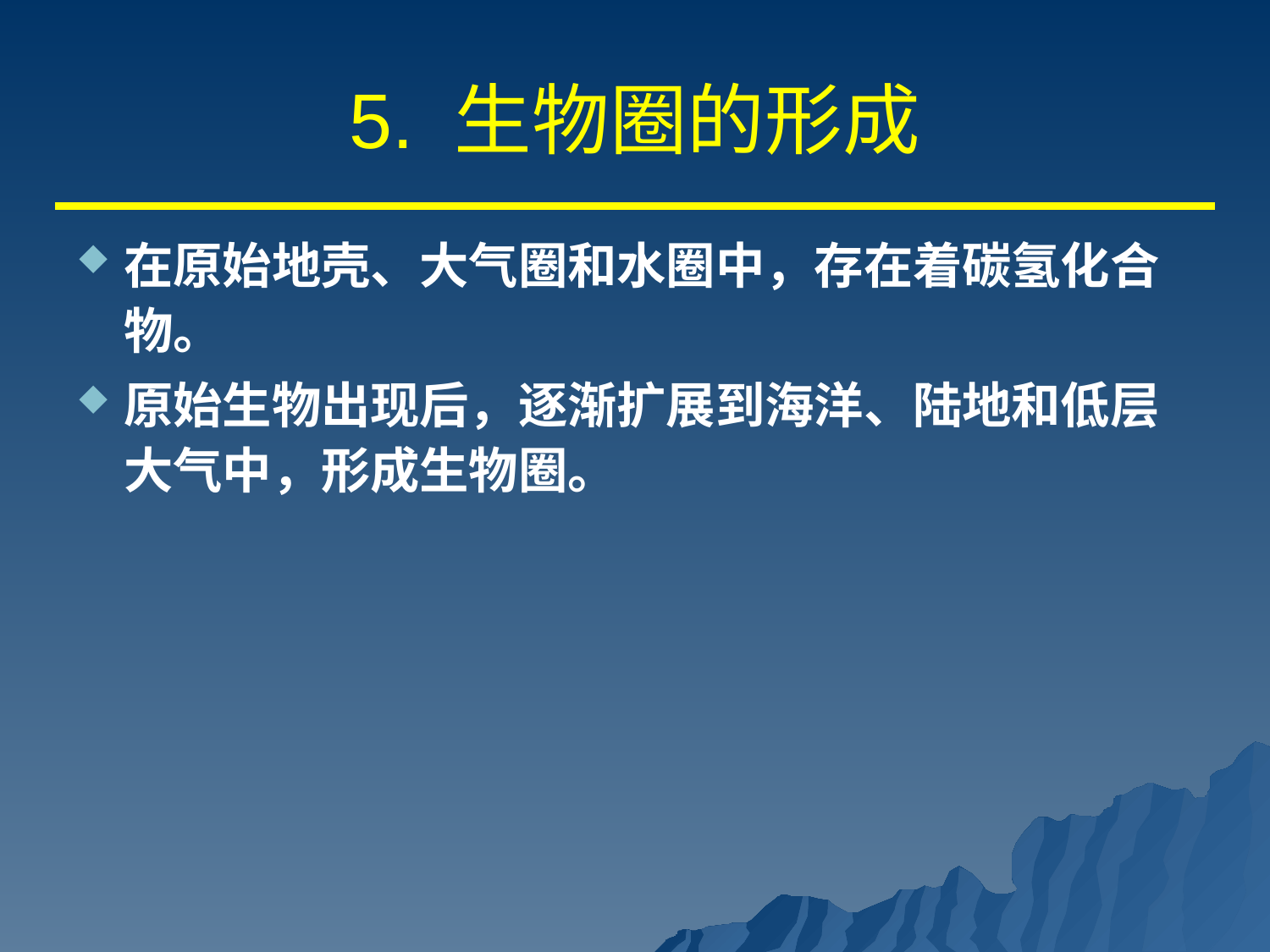

# 5. 生物圈的形成
在原始地壳、大气圈和水圈中，存在着碳氢化合物。
原始生物出现后，逐渐扩展到海洋、陆地和低层大气中，形成生物圈。